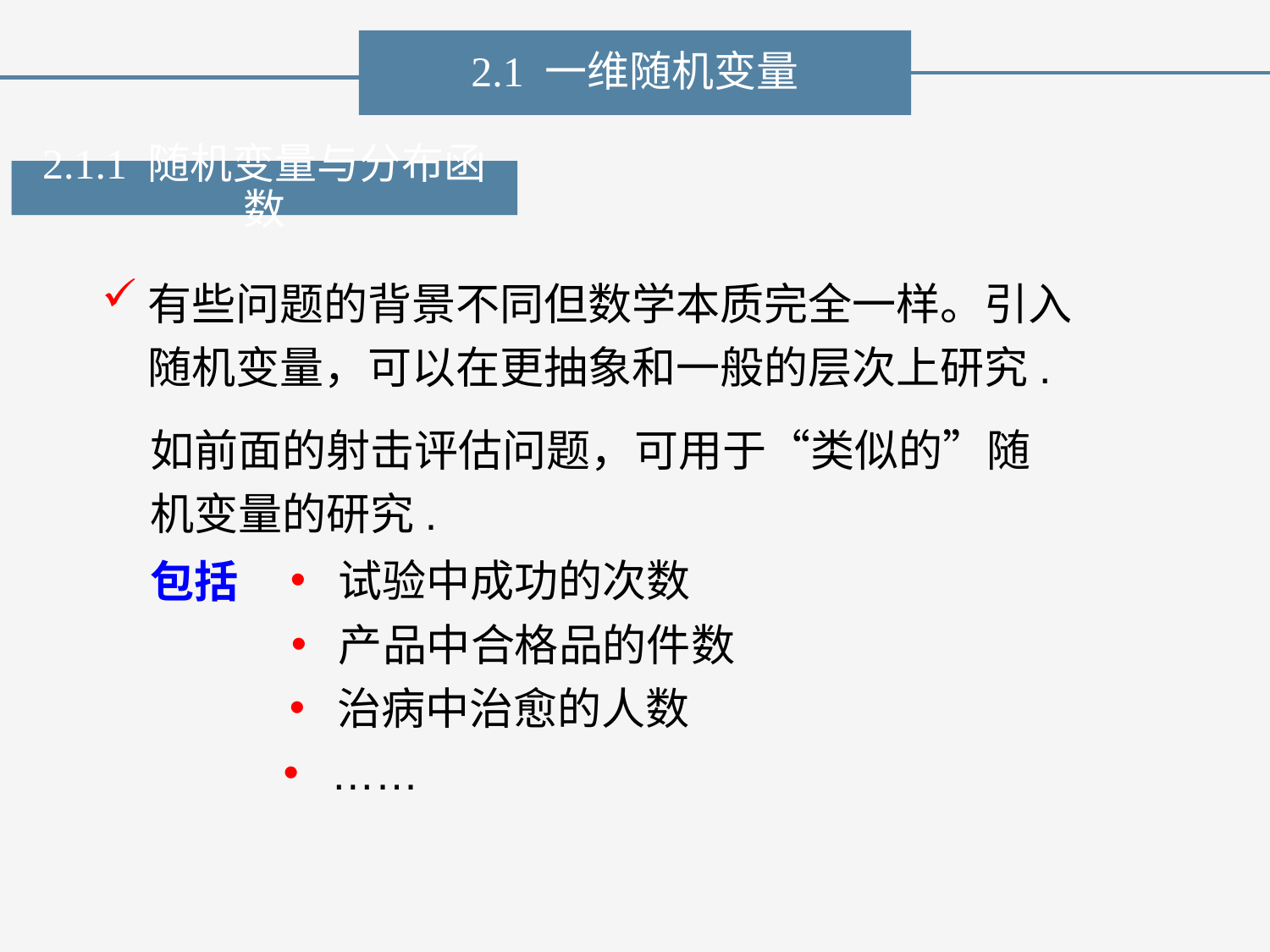

2.1 一维随机变量
2.1.1 随机变量与分布函数
有些问题的背景不同但数学本质完全一样。引入随机变量，可以在更抽象和一般的层次上研究.
如前面的射击评估问题，可用于“类似的”随机变量的研究.
包括
试验中成功的次数
产品中合格品的件数
治病中治愈的人数
……